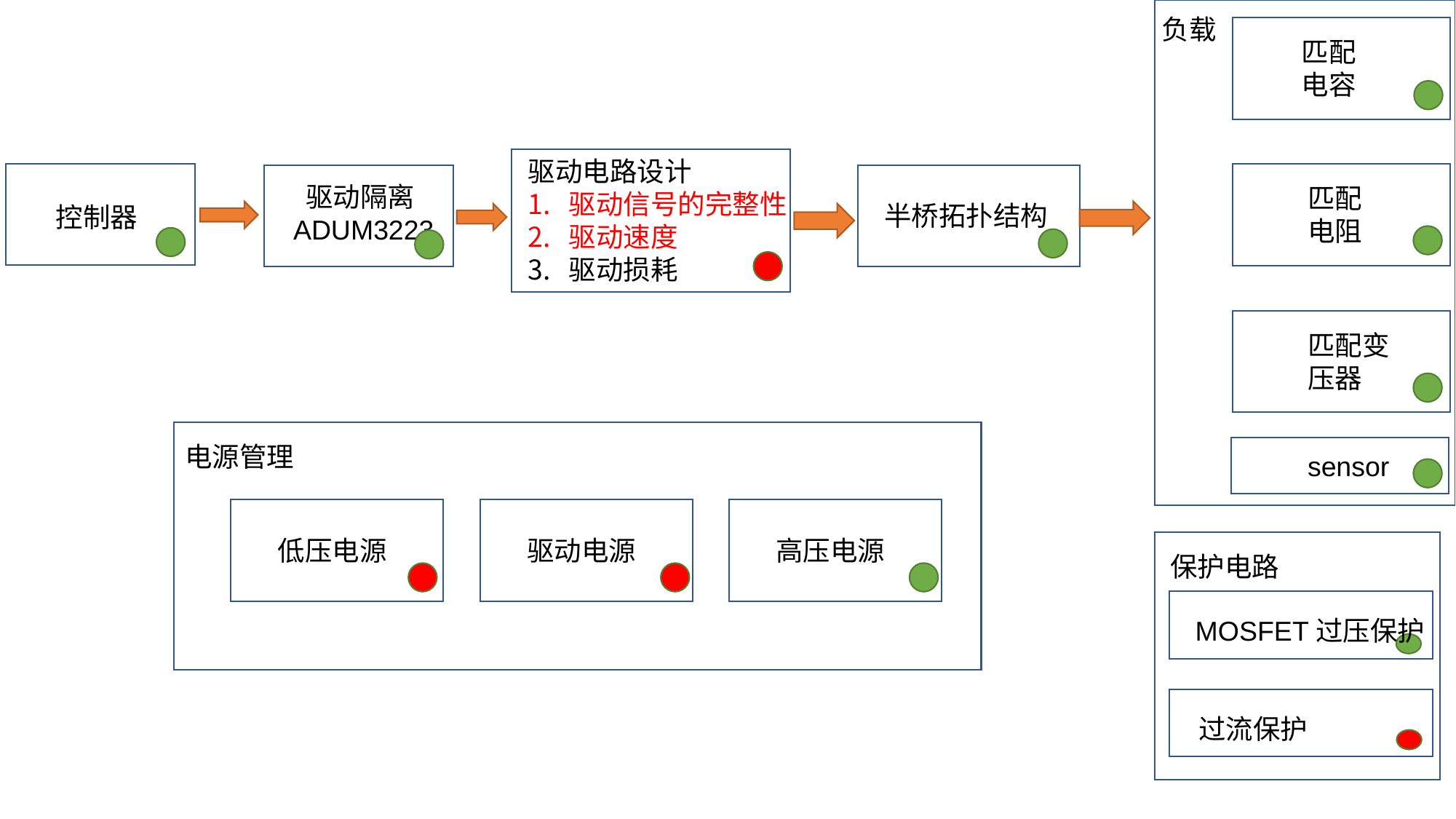

负载

匹配电容

匹配电阻

匹配变压器

sensor

驱动电路设计
驱动信号的完整性
驱动速度
驱动损耗

控制器

驱动隔离ADUM3223

半桥拓扑结构

电源管理

低压电源
驱动电源
高压电源

保护电路

MOSFET过压保护

过流保护